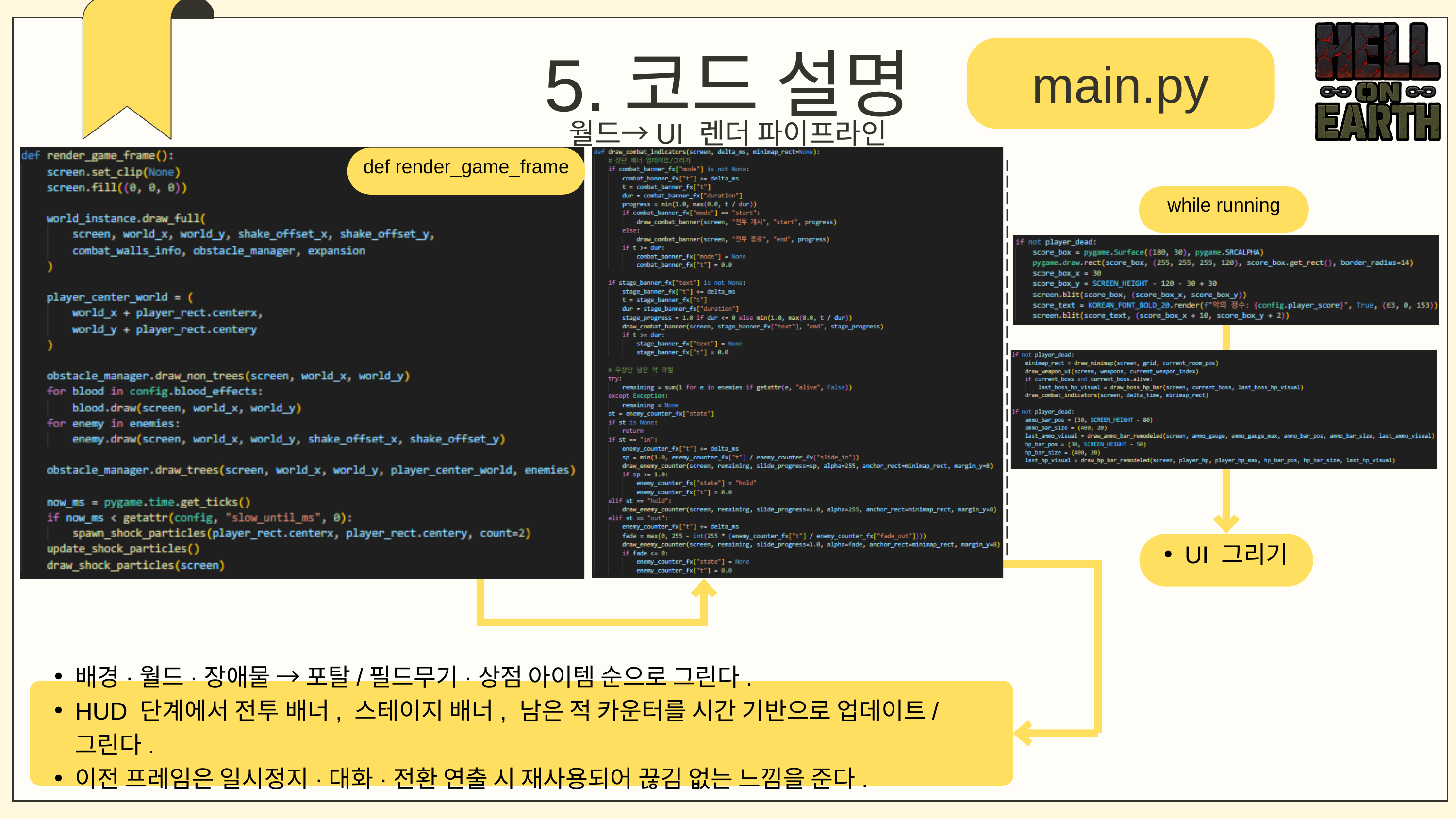

5.코드 설명

main.py
월드→UI 렌더 파이프라인

def render_game_frame

while running

UI 그리기

배경·월드·장애물 → 포탈/필드무기·상점 아이템 순으로 그린다.
HUD 단계에서 전투 배너, 스테이지 배너, 남은 적 카운터를 시간 기반으로 업데이트/그린다.
이전 프레임은 일시정지·대화·전환 연출 시 재사용되어 끊김 없는 느낌을 준다.